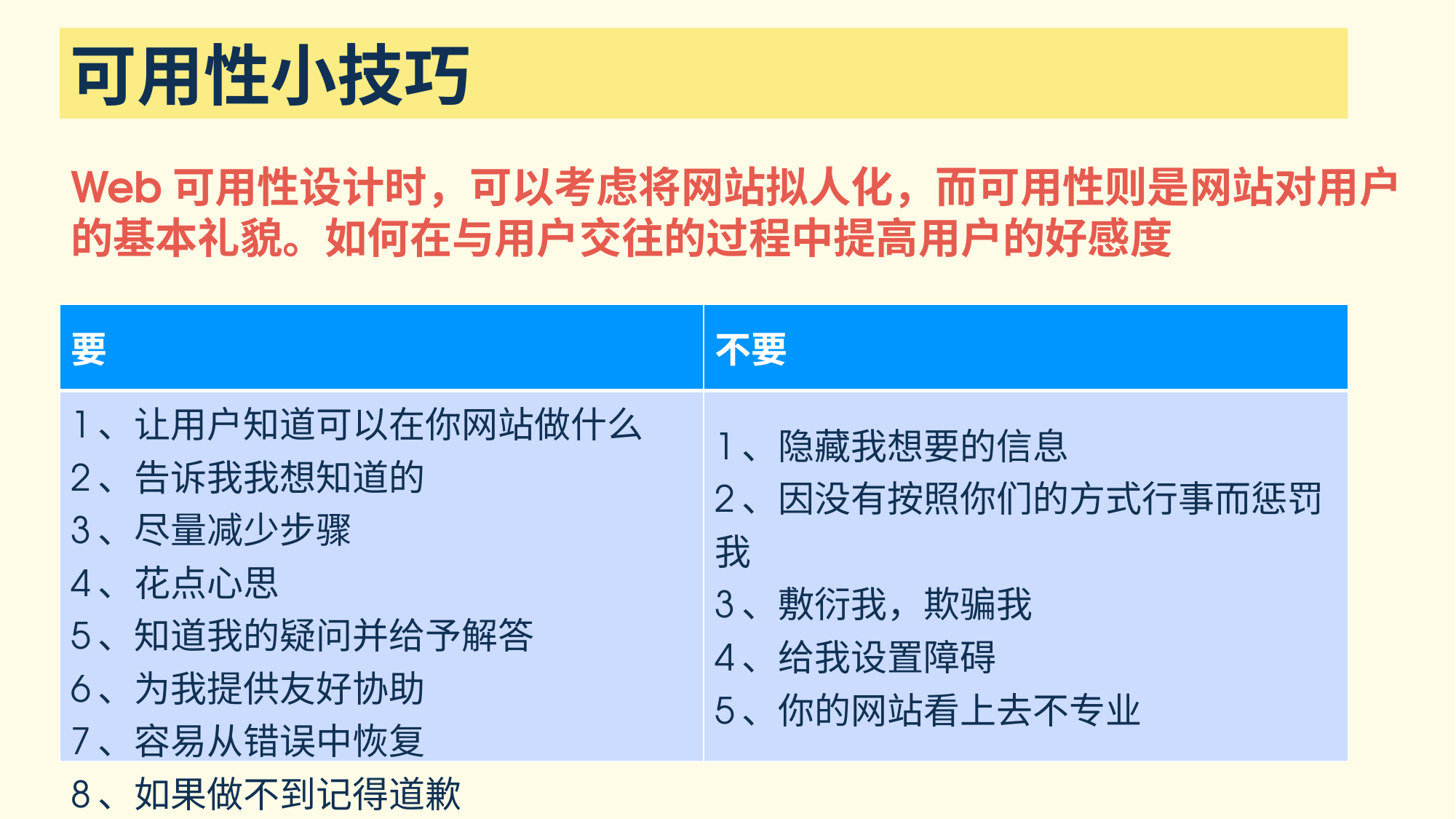

可用性小技巧
Web可用性设计时，可以考虑将网站拟人化，而可用性则是网站对用户的基本礼貌。如何在与用户交往的过程中提高用户的好感度
| 要 | 不要 |
| --- | --- |
| 1、让用户知道可以在你网站做什么 2、告诉我我想知道的 3、尽量减少步骤 4、花点心思 5、知道我的疑问并给予解答 6、为我提供友好协助 7、容易从错误中恢复 8、如果做不到记得道歉 | 1、隐藏我想要的信息 2、因没有按照你们的方式行事而惩罚我 3、敷衍我，欺骗我 4、给我设置障碍 5、你的网站看上去不专业 |